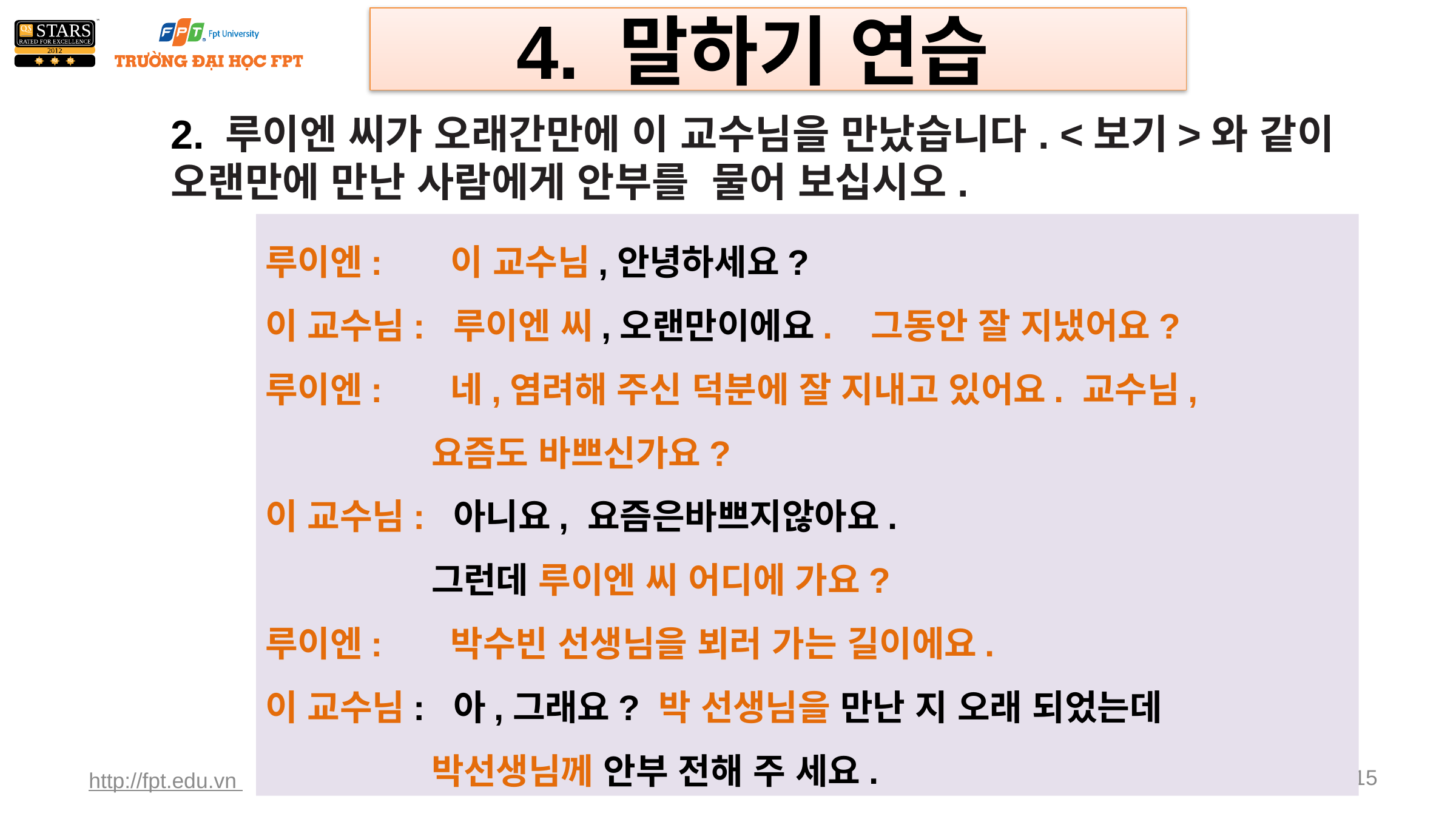

4. 말하기 연습
2. 루이엔 씨가 오래간만에 이 교수님을 만났습니다. <보기>와 같이 오랜만에 만난 사람에게 안부를  물어 보십시오.
루이엔:      이 교수님,안녕하세요?
이 교수님:  루이엔 씨,오랜만이에요.   그동안 잘 지냈어요?
루이엔:      네,염려해 주신 덕분에 잘 지내고 있어요. 교수님,
                요즘도 바쁘신가요?
이 교수님:  아니요, 요즘은바쁘지않아요.
                그런데 루이엔 씨 어디에 가요?
루이엔:      박수빈 선생님을 뵈러 가는 길이에요.
이 교수님:  아,그래요? 박 선생님을 만난 지 오래 되었는데
                박선생님께 안부 전해 주 세요.
http://fpt.edu.vn
15